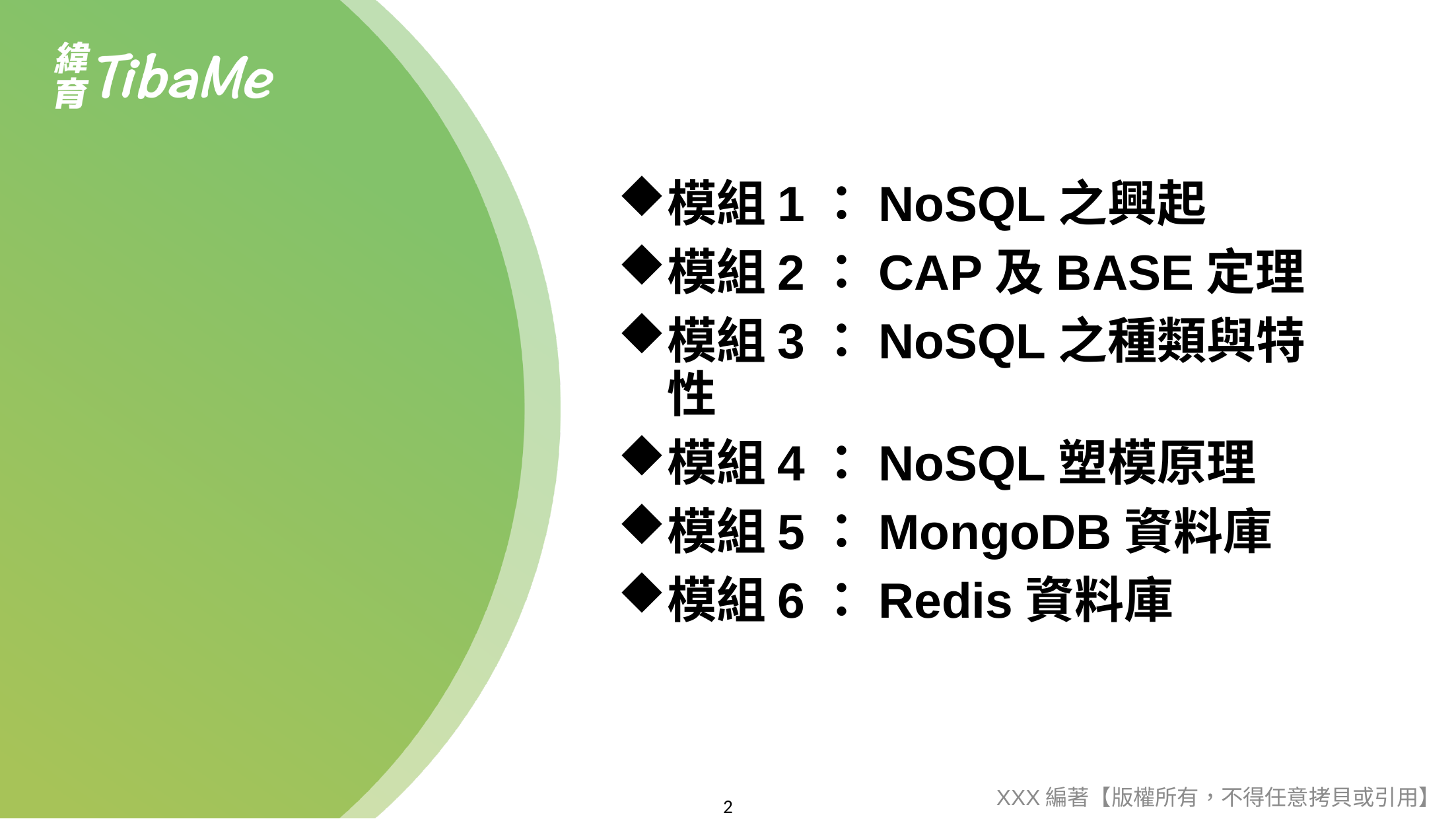

模組1：NoSQL之興起
模組2：CAP及BASE定理
模組3：NoSQL之種類與特性
模組4：NoSQL塑模原理
模組5：MongoDB資料庫
模組6：Redis資料庫

XXX編著【版權所有，不得任意拷貝或引用】